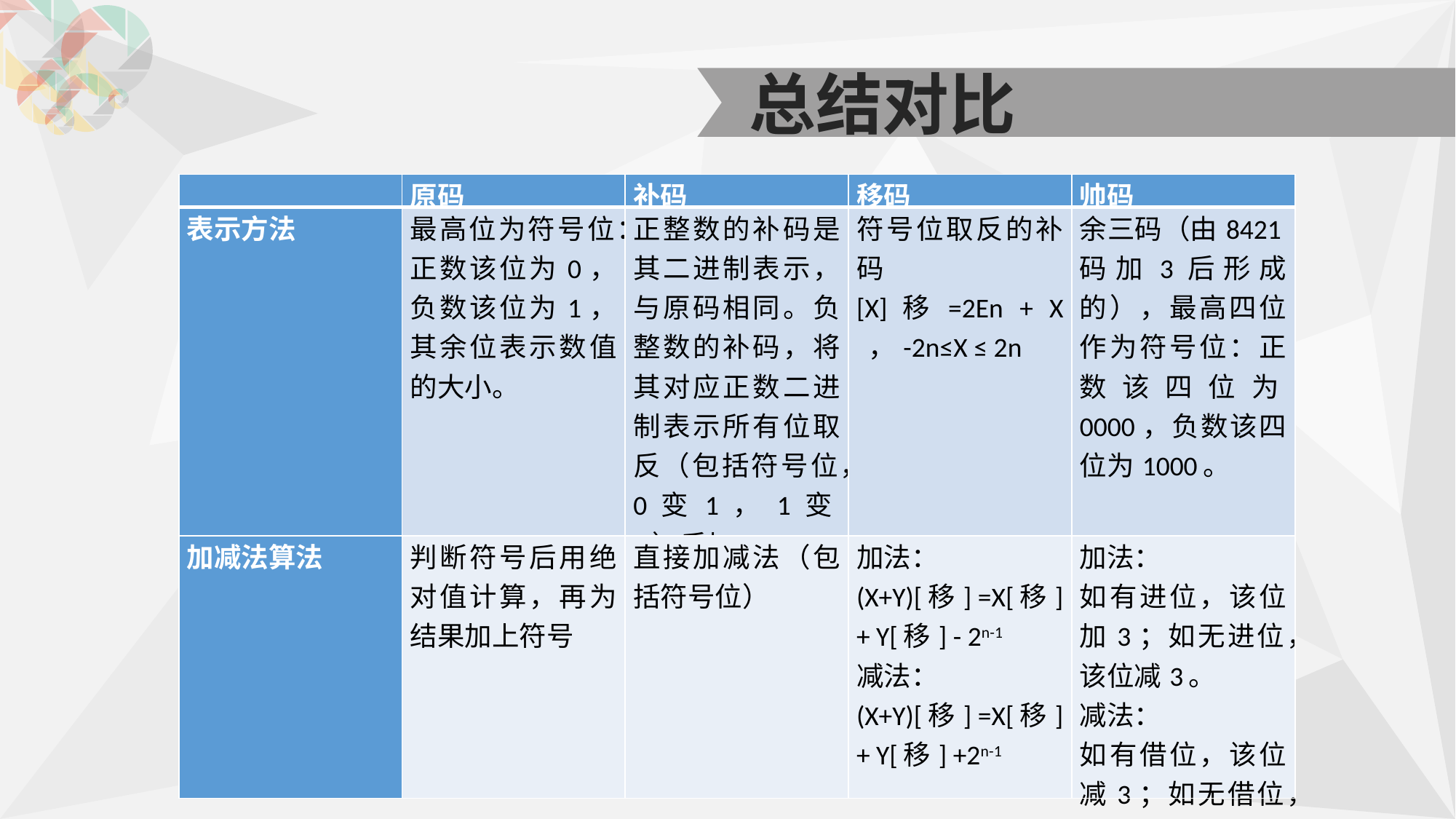

总结对比

|  | 原码 | 补码 | 移码 | 帅码 |
| --- | --- | --- | --- | --- |
| 表示方法 | 最高位为符号位：正数该位为0，负数该位为1，其余位表示数值的大小。 | 正整数的补码是其二进制表示，与原码相同。负整数的补码，将其对应正数二进制表示所有位取反（包括符号位，0变1，1变0）后加1。 | 符号位取反的补码 [X]移=2En + X ，-2n≤X ≤ 2n | 余三码（由8421码加3后形成的），最高四位作为符号位：正数该四位为0000，负数该四位为1000。 |
| 加减法算法 | 判断符号后用绝对值计算，再为结果加上符号 | 直接加减法（包括符号位） | 加法： (X+Y)[移] =X[移] + Y[移] - 2n-1 减法： (X+Y)[移] =X[移] + Y[移] +2n-1 | 加法： 如有进位，该位加3；如无进位，该位减3。 减法： 如有借位，该位减3；如无借位，该位加3。 |